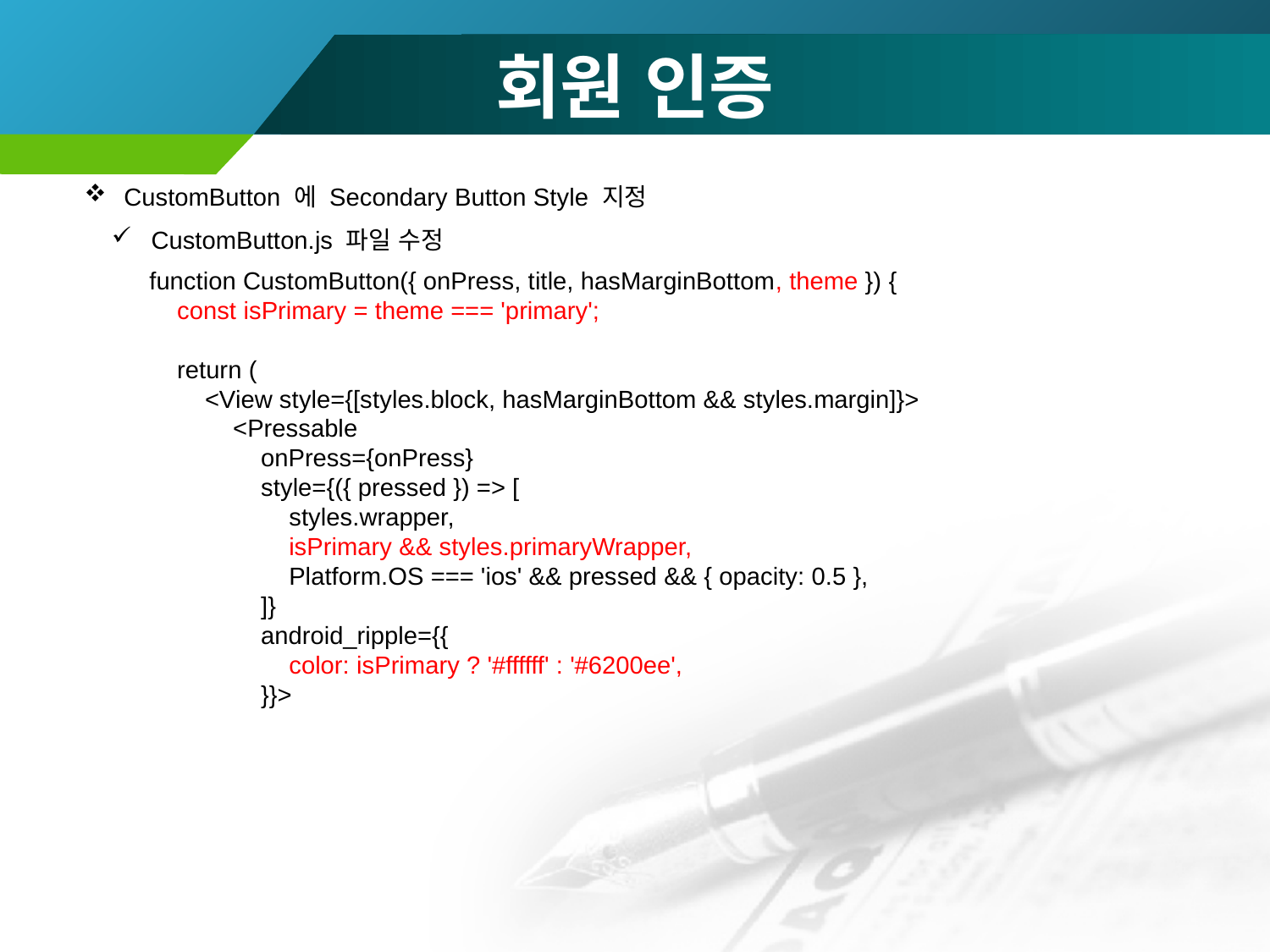

# 회원 인증
CustomButton 에 Secondary Button Style 지정
CustomButton.js 파일 수정
function CustomButton({ onPress, title, hasMarginBottom, theme }) {
    const isPrimary = theme === 'primary';

    return (
        <View style={[styles.block, hasMarginBottom && styles.margin]}>
            <Pressable
                onPress={onPress}
                style={({ pressed }) => [
                    styles.wrapper,
                    isPrimary && styles.primaryWrapper,
                    Platform.OS === 'ios' && pressed && { opacity: 0.5 },
                ]}
                android_ripple={{
                    color: isPrimary ? '#ffffff' : '#6200ee',
                }}>